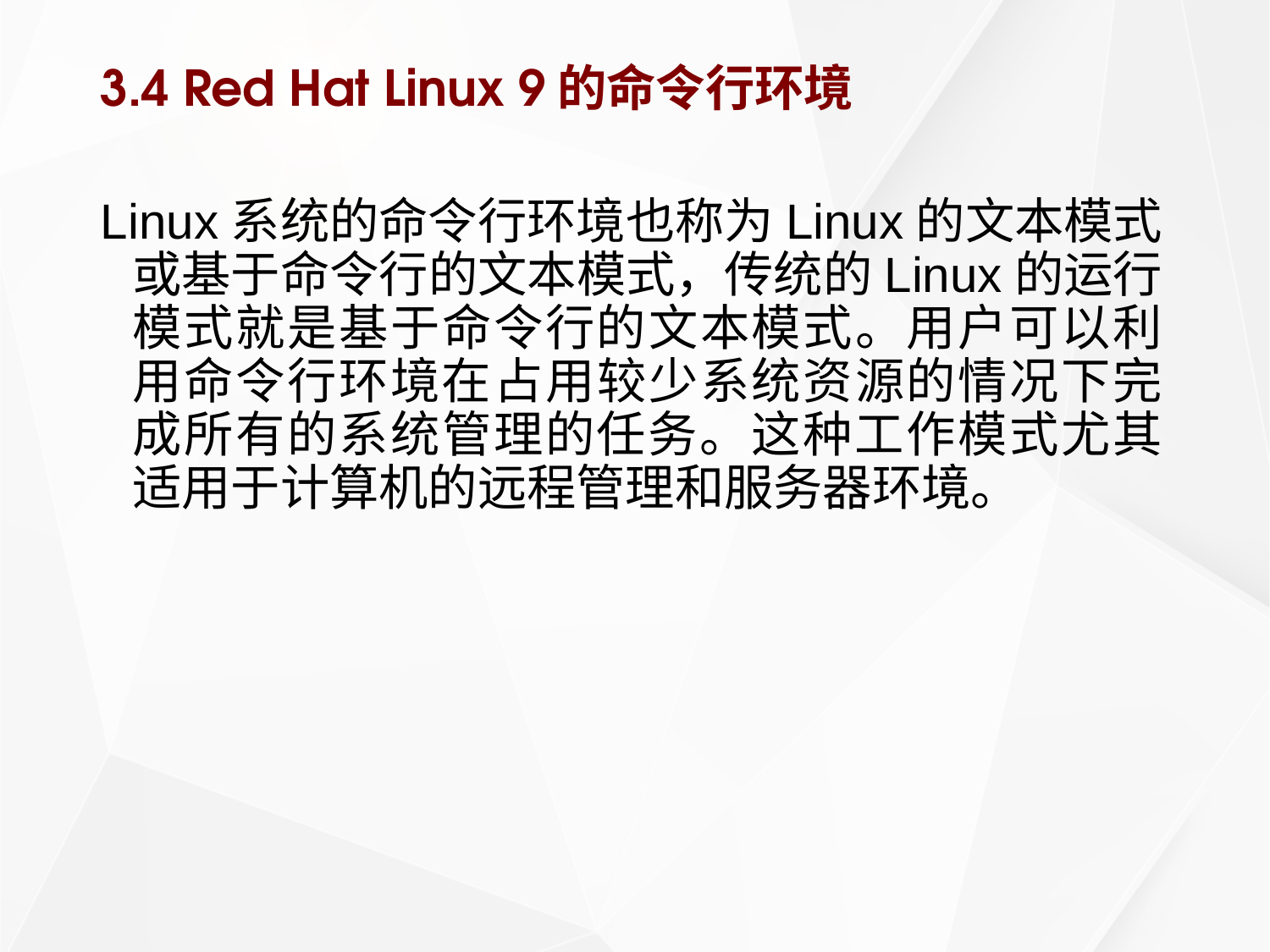

# 3.4 Red Hat Linux 9的命令行环境
Linux系统的命令行环境也称为Linux的文本模式或基于命令行的文本模式，传统的Linux的运行模式就是基于命令行的文本模式。用户可以利用命令行环境在占用较少系统资源的情况下完成所有的系统管理的任务。这种工作模式尤其适用于计算机的远程管理和服务器环境。